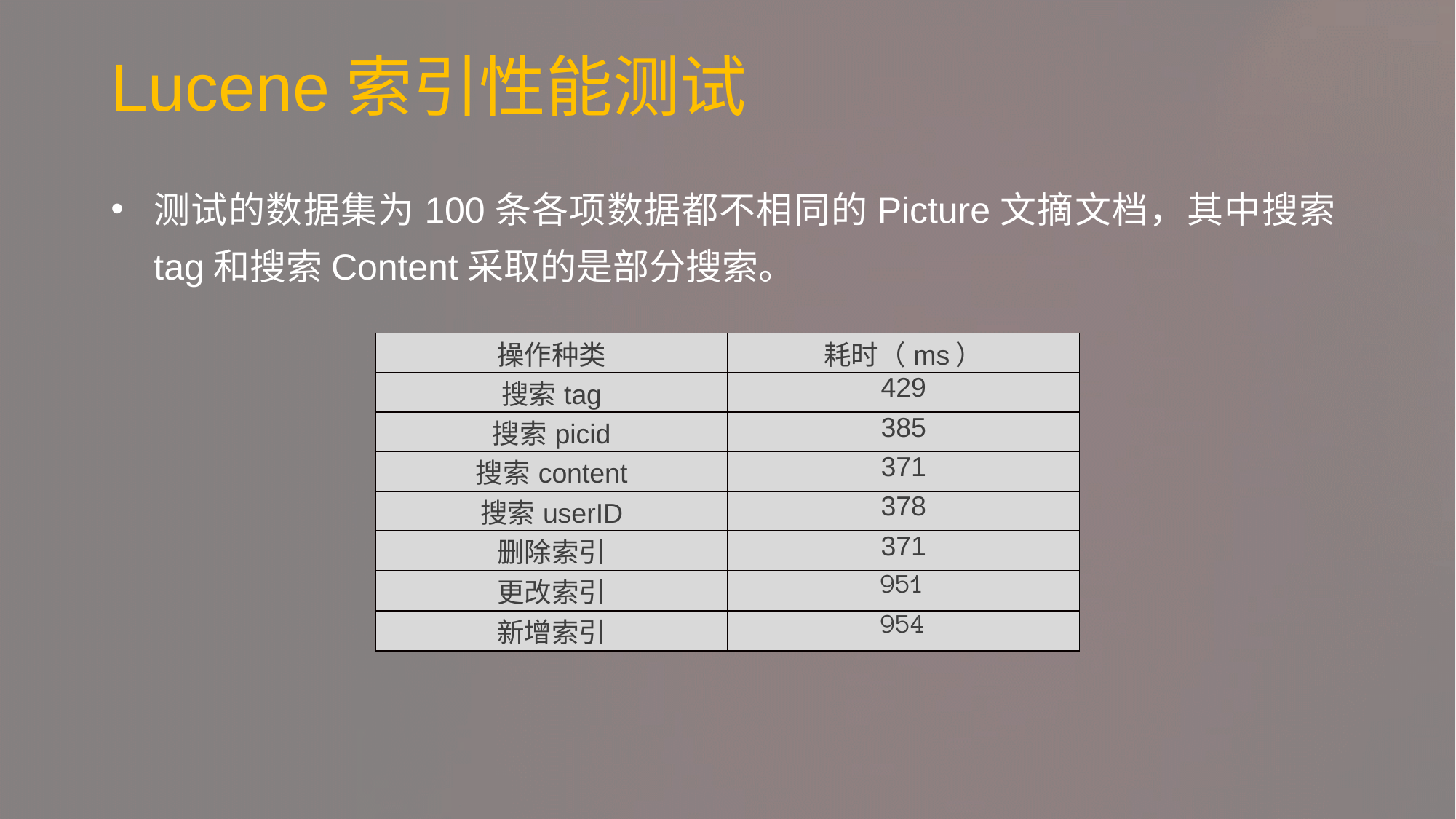

# Lucene索引性能测试
测试的数据集为100条各项数据都不相同的Picture文摘文档，其中搜索tag和搜索Content采取的是部分搜索。

| 操作种类 | 耗时（ms） |
| --- | --- |
| 搜索tag | 429 |
| 搜索picid | 385 |
| 搜索content | 371 |
| 搜索userID | 378 |
| 删除索引 | 371 |
| 更改索引 | 951 |
| 新增索引 | 954 |